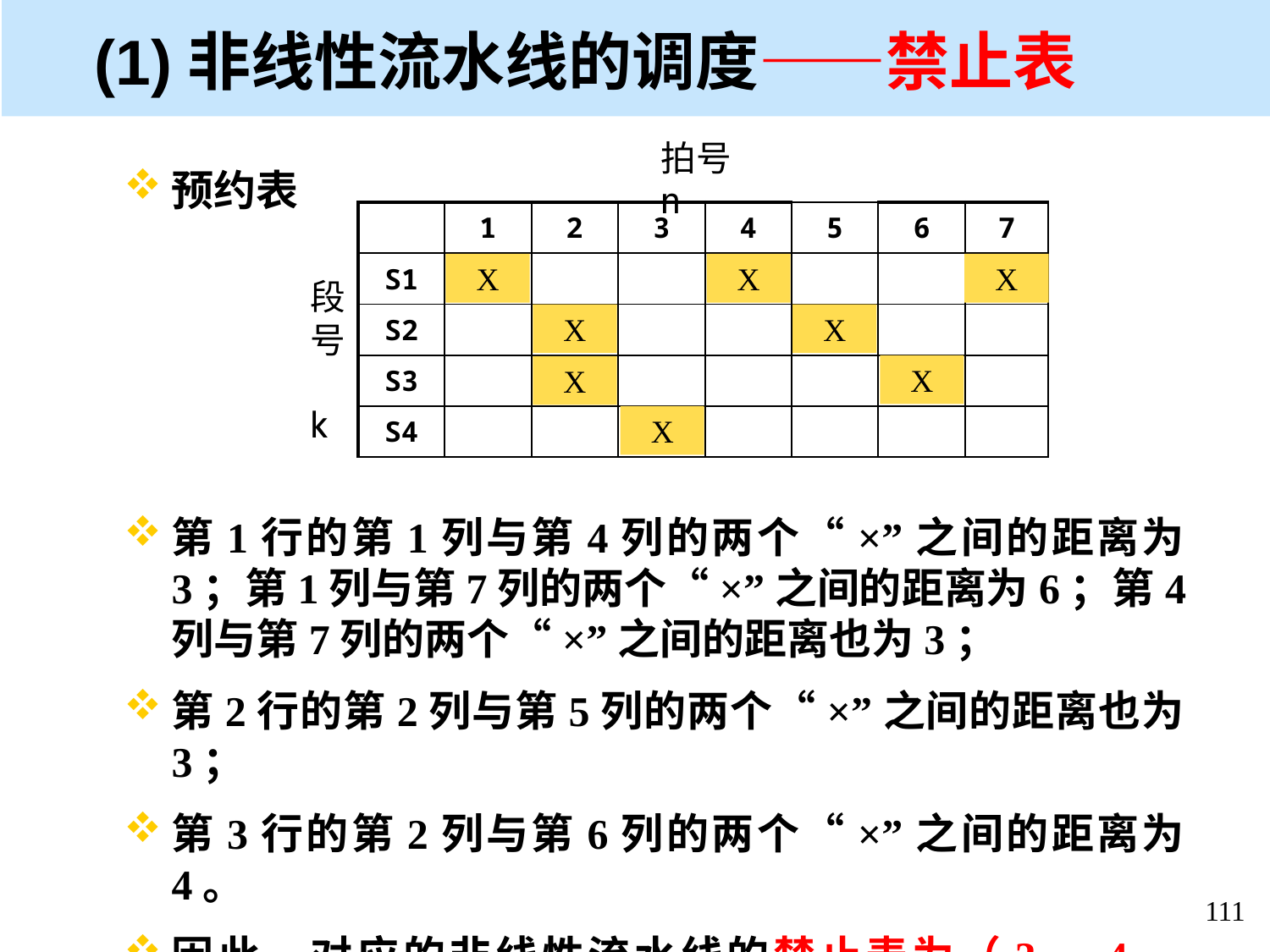

# (1)非线性流水线的调度——禁止表
拍号n
预约表

第1行的第1列与第4列的两个“×”之间的距离为3；第1列与第7列的两个“×”之间的距离为6；第4列与第7列的两个“×”之间的距离也为3；
第2行的第2列与第5列的两个“×”之间的距离也为3；
第3行的第2列与第6列的两个“×”之间的距离为4。
因此，对应的非线性流水线的禁止表为（3，4，6）。
|  | 1 | 2 | 3 | 4 | 5 | 6 | 7 |
| --- | --- | --- | --- | --- | --- | --- | --- |
| S1 | X |  |  | X |  |  | X |
| S2 |  | X |  |  | X |  |  |
| S3 |  | X |  |  |  | X |  |
| S4 |  |  | X |  |  |  |  |
X
X
X
段号 k
X
X
X
X
X